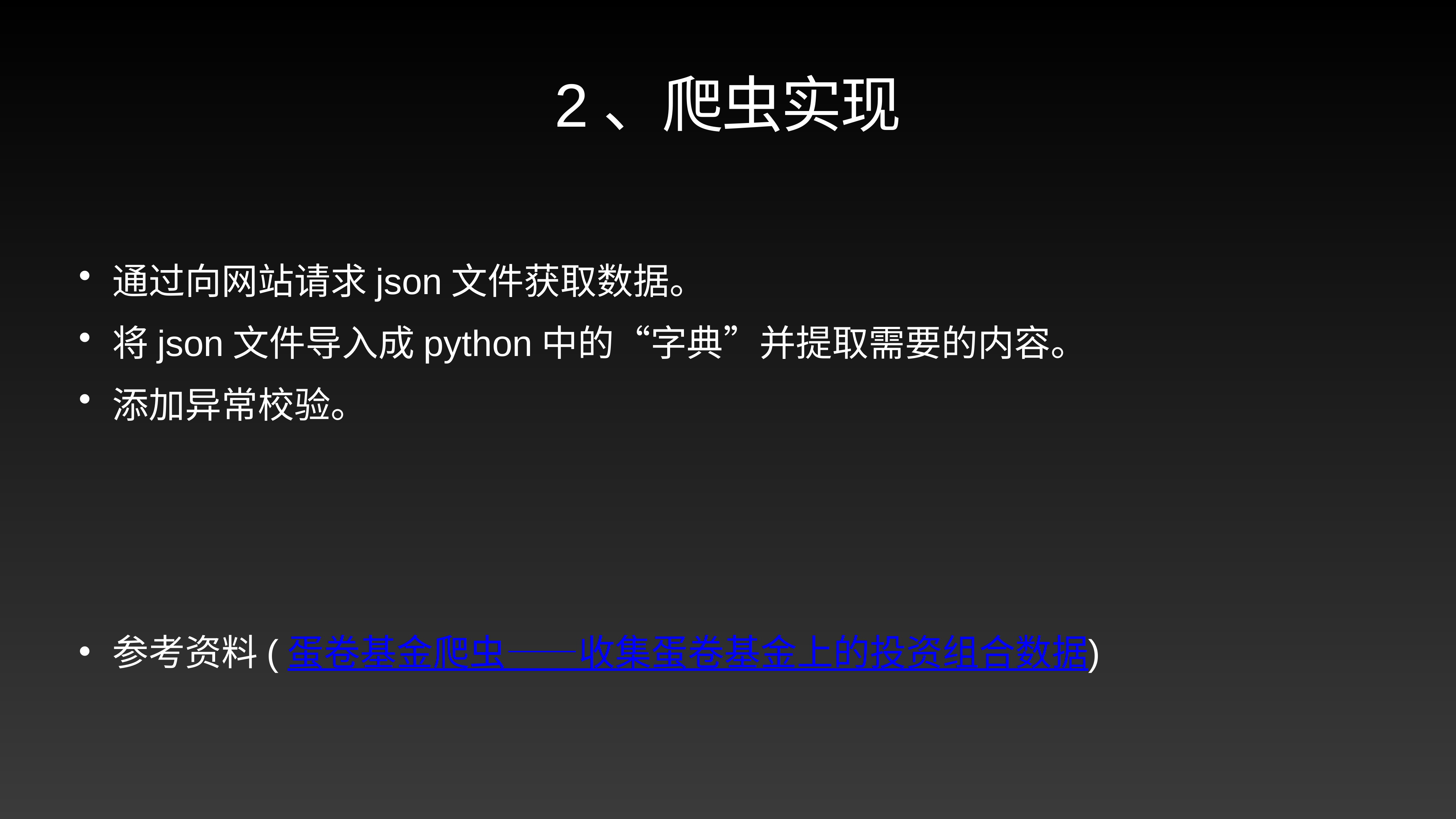

# 2、爬虫实现
通过向网站请求json文件获取数据。
将json文件导入成python中的“字典”并提取需要的内容。
添加异常校验。

参考资料(蛋卷基金爬虫——收集蛋卷基金上的投资组合数据)